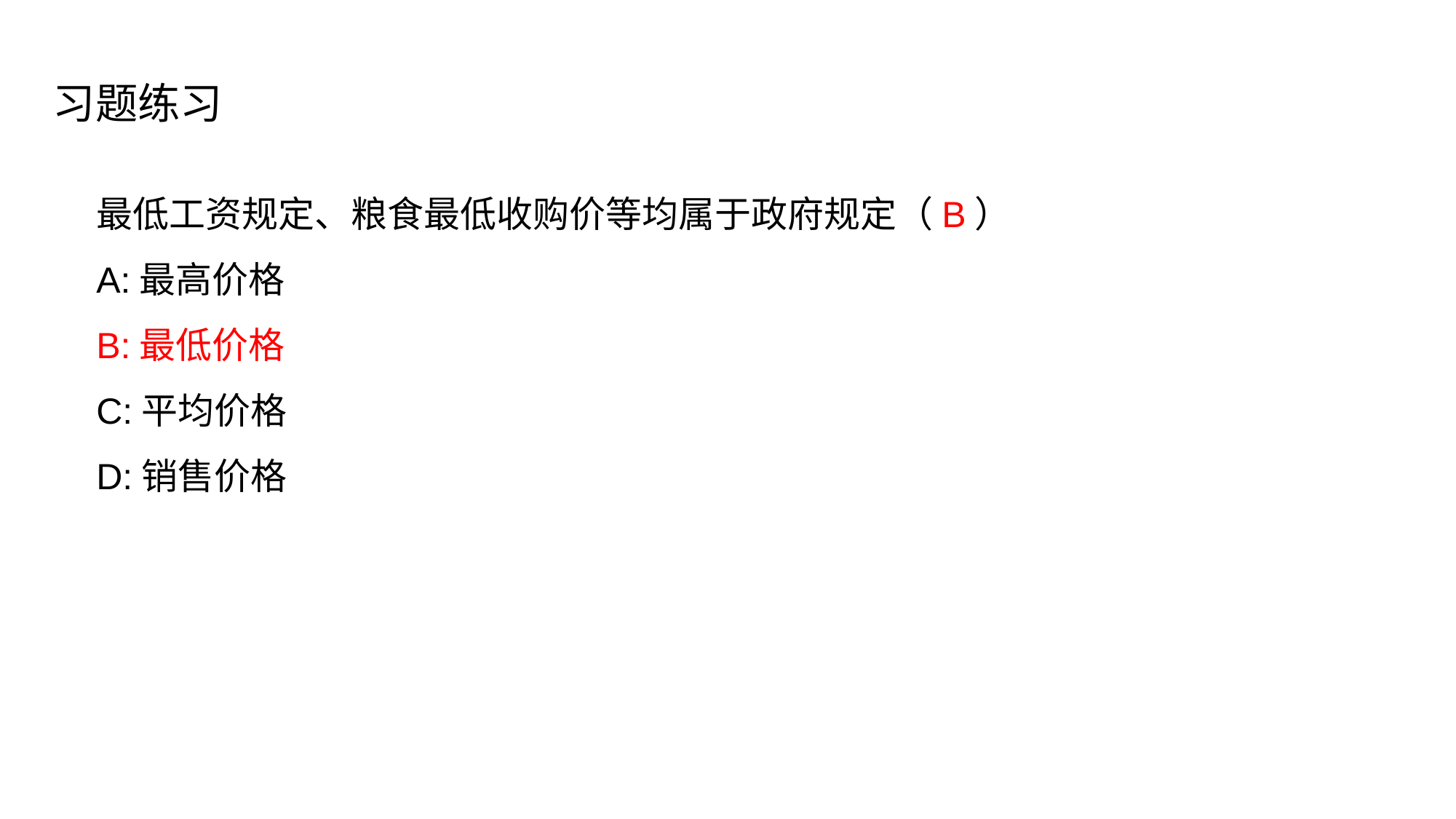

习题练习
最低工资规定、粮食最低收购价等均属于政府规定（B）
A:最高价格
B:最低价格
C:平均价格
D:销售价格